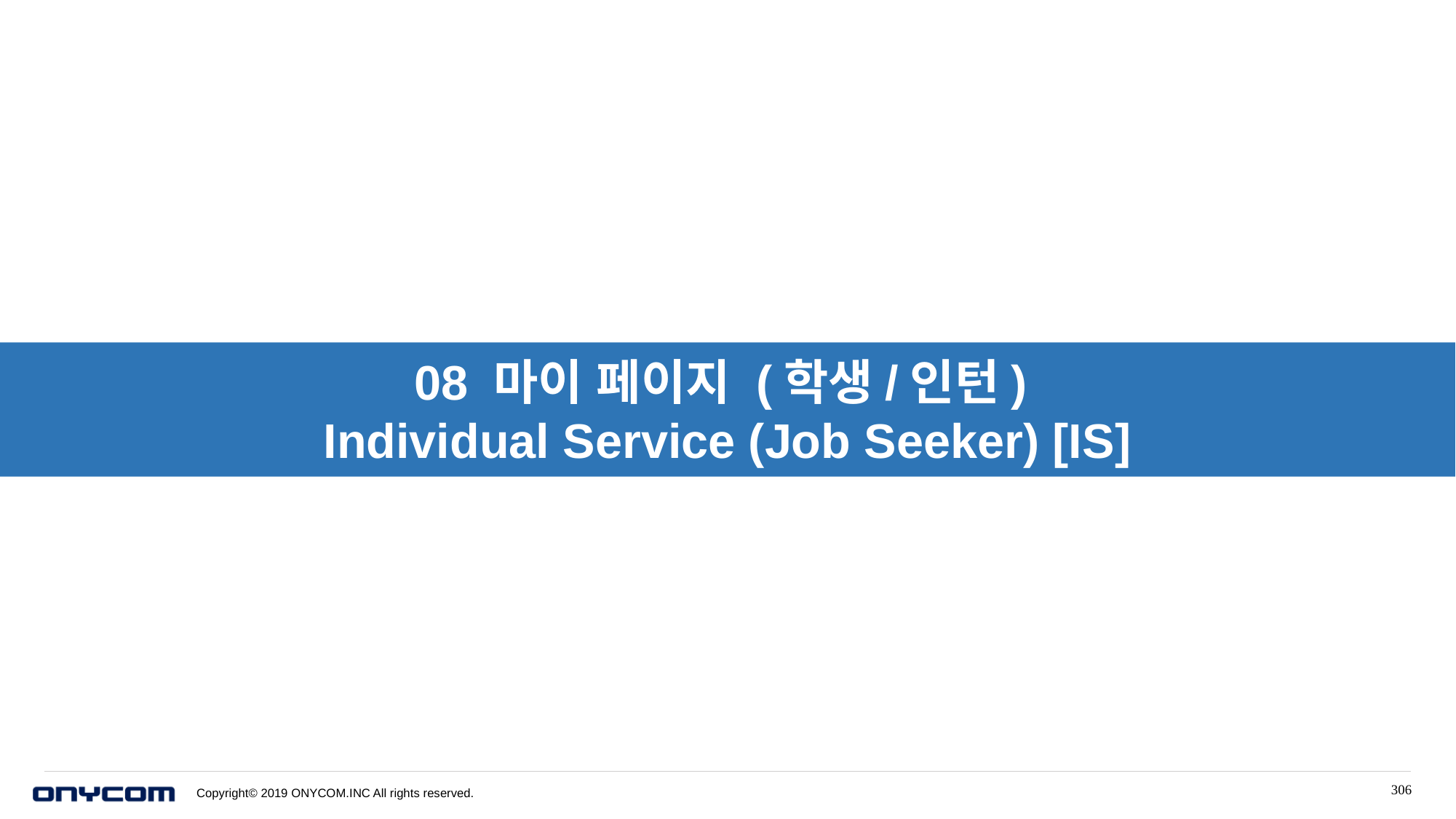

08 마이 페이지 (학생/인턴)
Individual Service (Job Seeker) [IS]
306